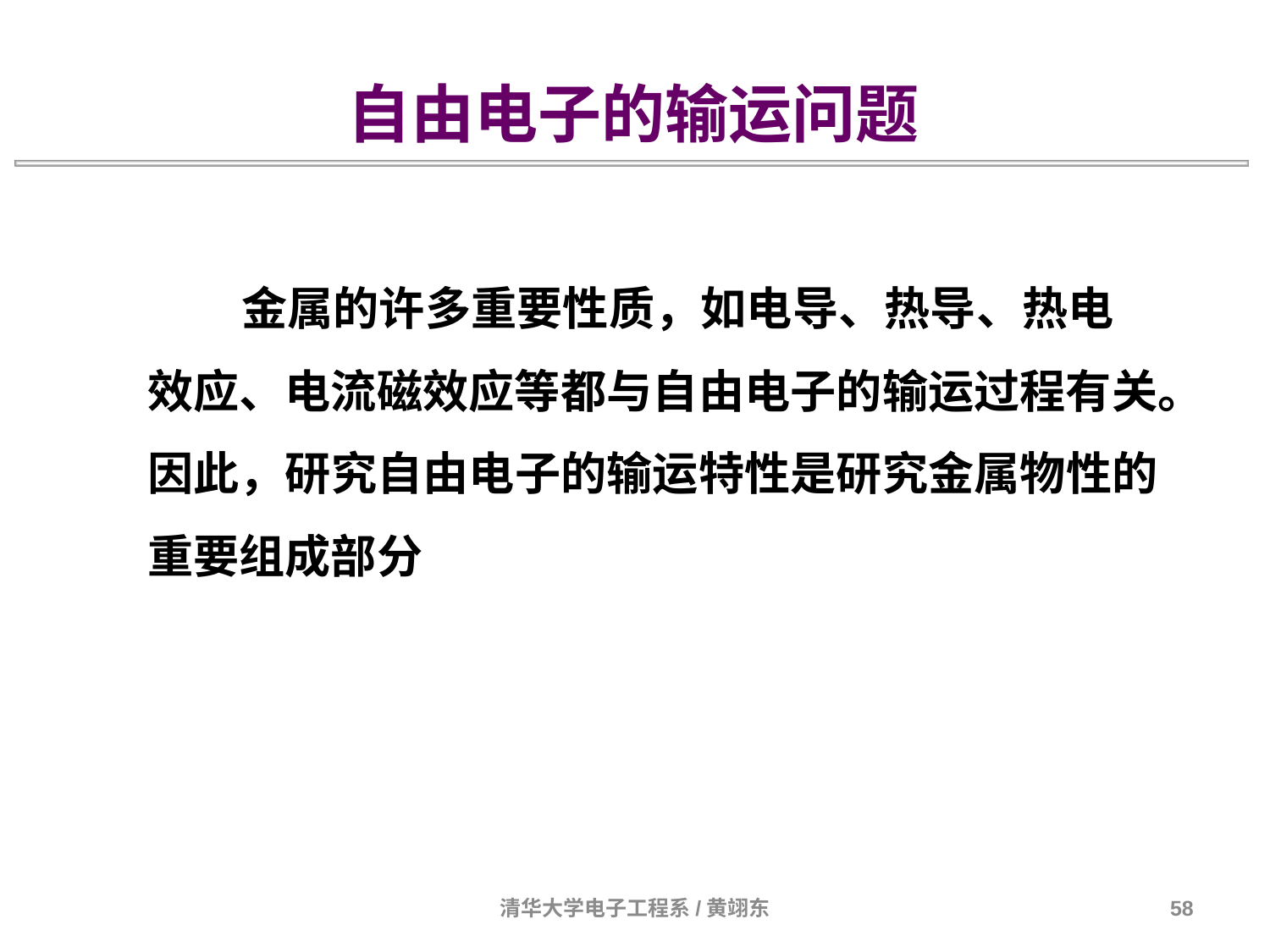

自由电子的输运问题

        金属的许多重要性质，如电导、热导、热电效应、电流磁效应等都与自由电子的输运过程有关。因此，研究自由电子的输运特性是研究金属物性的重要组成部分

清华大学电子工程系/黄翊东
58